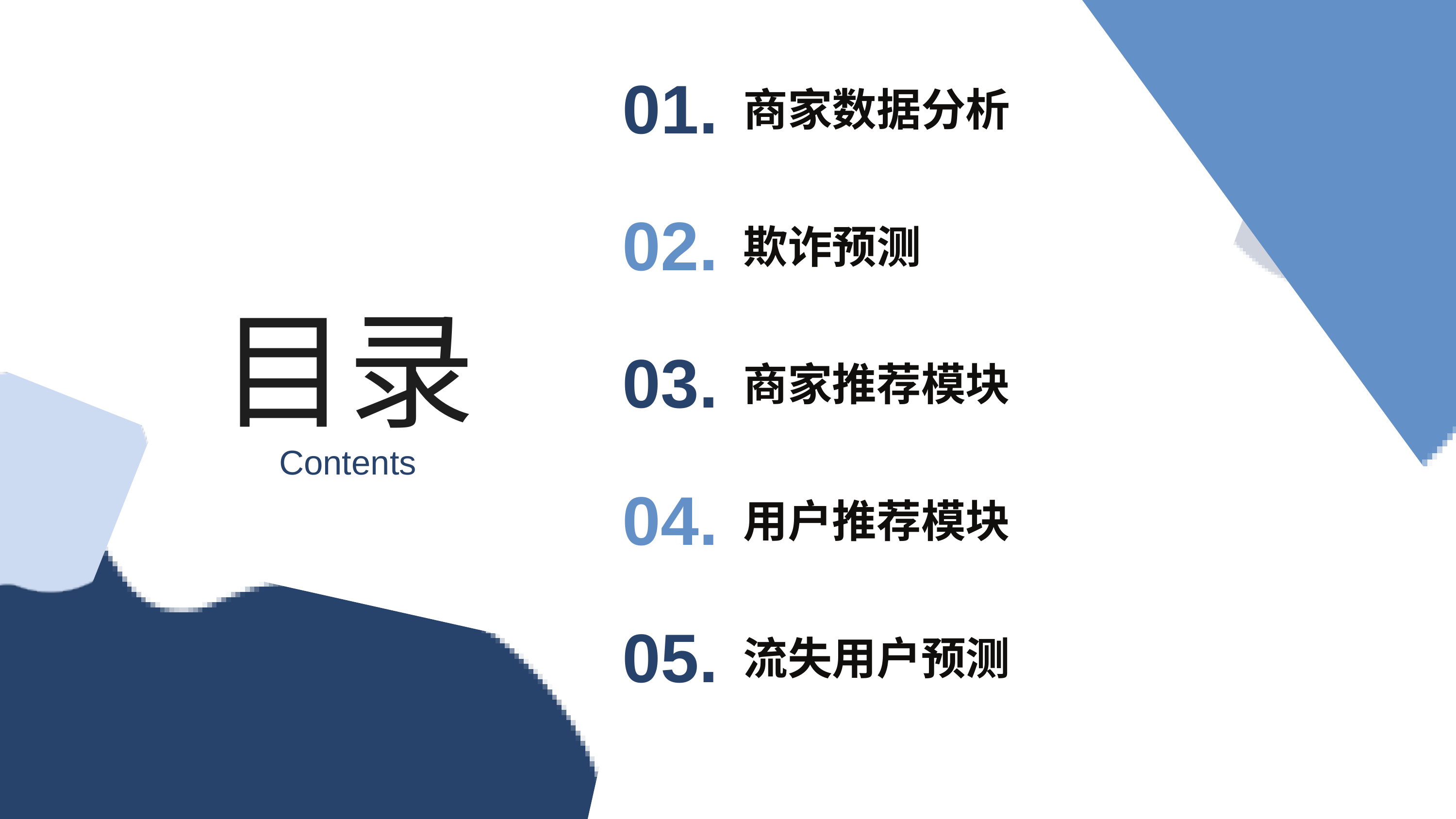

01.
商家数据分析
02.
欺诈预测
目录
03.
商家推荐模块

Contents
04.
用户推荐模块

05.
流失用户预测